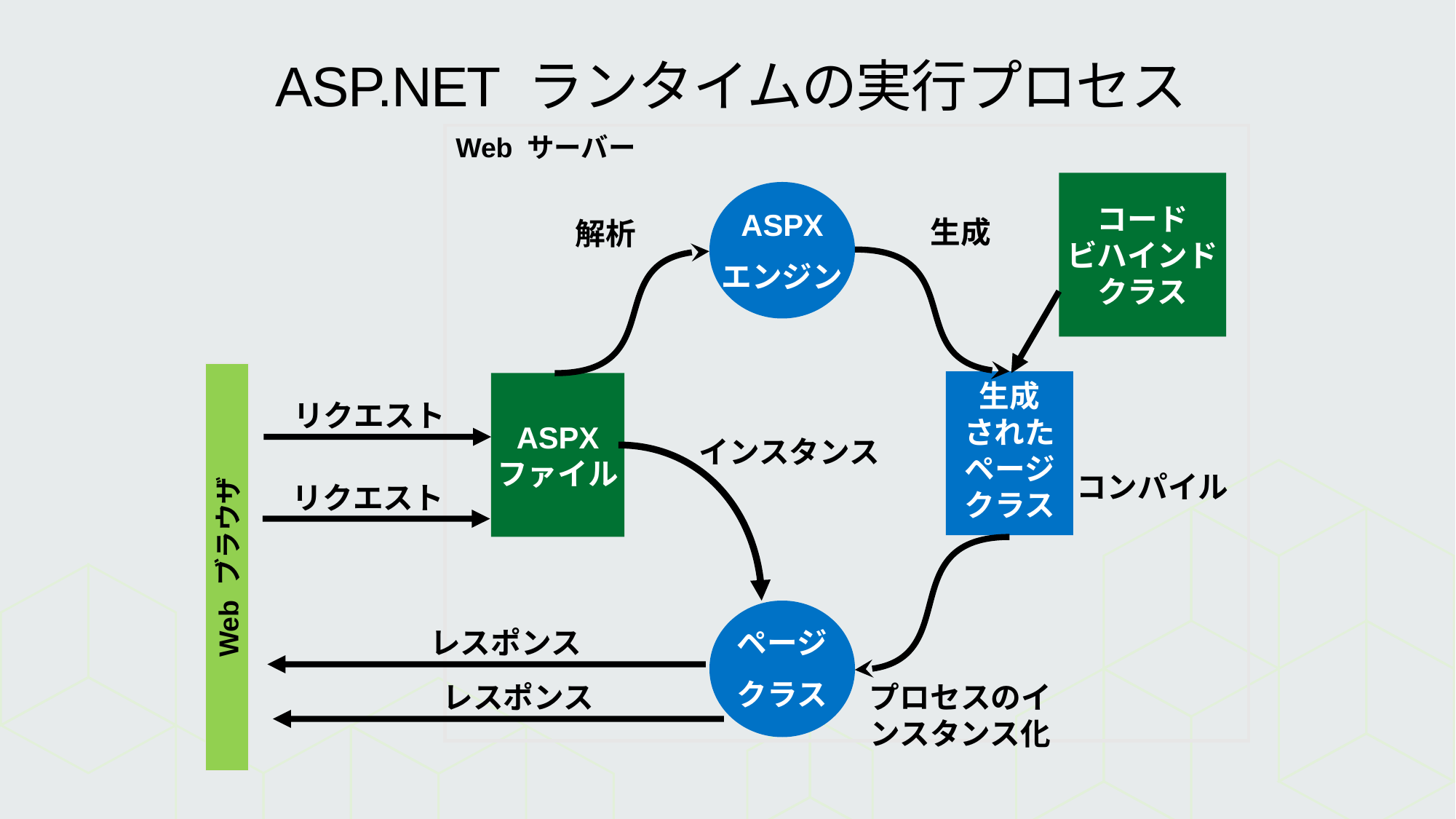

# ASP.NET ランタイムの実行プロセス
Web サーバー

コード
ビハインド
クラス

ASPX
エンジン
解析
生成
生成
された
ページ
クラス

ASPX
ファイル
リクエスト

インスタンス

コンパイル
プロセスのインスタンス化

ページ
クラス
リクエスト

Web ブラウザ
レスポンス

レスポンス